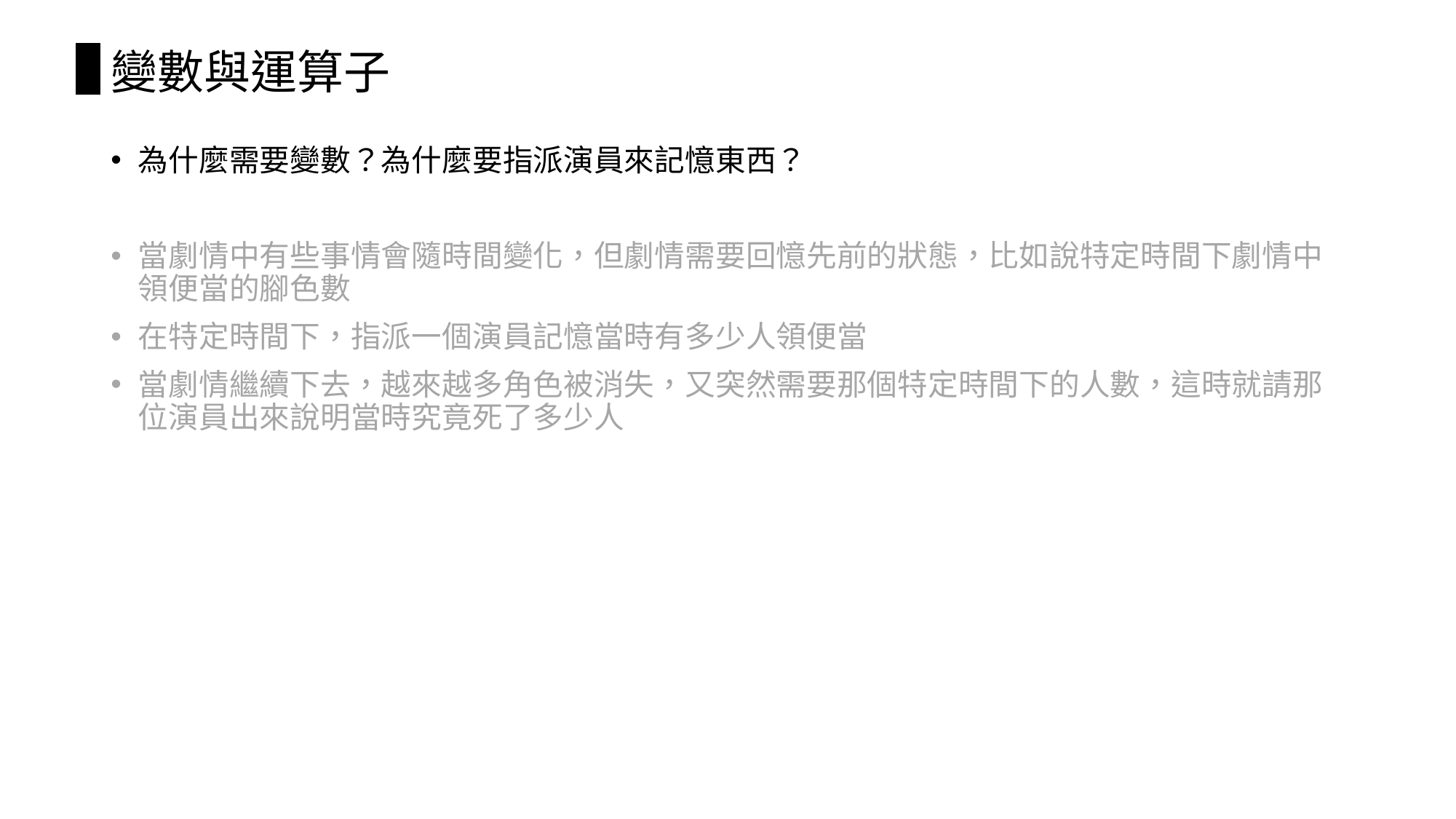

# 變數與運算子
為什麼需要變數？為什麼要指派演員來記憶東西？

當劇情中有些事情會隨時間變化，但劇情需要回憶先前的狀態，比如說特定時間下劇情中領便當的腳色數
在特定時間下，指派一個演員記憶當時有多少人領便當
當劇情繼續下去，越來越多角色被消失，又突然需要那個特定時間下的人數，這時就請那位演員出來說明當時究竟死了多少人